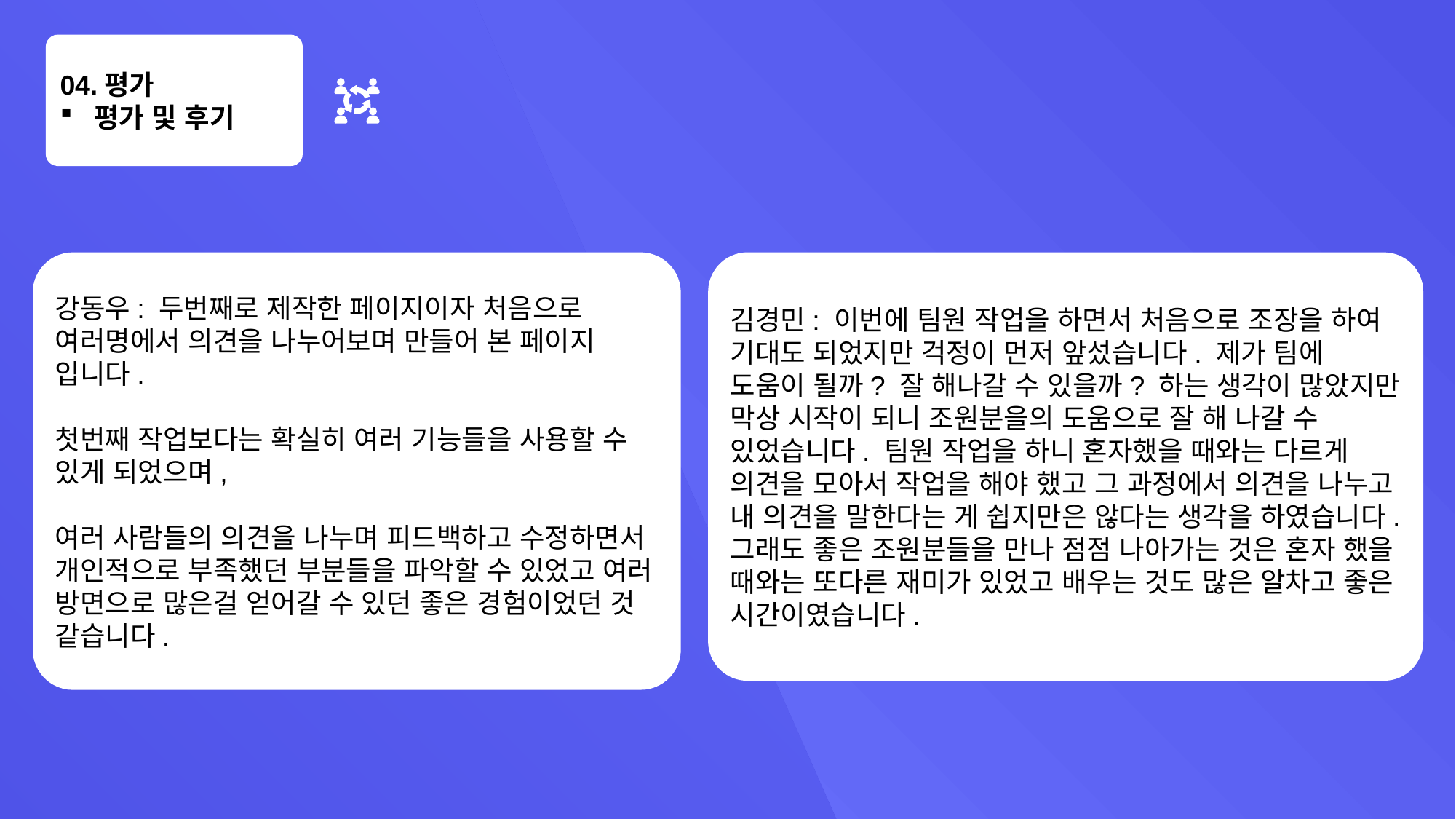

04.평가
평가 및 후기

강동우: 두번째로 제작한 페이지이자 처음으로 여러명에서 의견을 나누어보며 만들어 본 페이지 입니다.

첫번째 작업보다는 확실히 여러 기능들을 사용할 수 있게 되었으며,

여러 사람들의 의견을 나누며 피드백하고 수정하면서 개인적으로 부족했던 부분들을 파악할 수 있었고 여러 방면으로 많은걸 얻어갈 수 있던 좋은 경험이었던 것 같습니다.
김경민: 이번에 팀원 작업을 하면서 처음으로 조장을 하여 기대도 되었지만 걱정이 먼저 앞섰습니다. 제가 팀에 도움이 될까? 잘 해나갈 수 있을까? 하는 생각이 많았지만 막상 시작이 되니 조원분을의 도움으로 잘 해 나갈 수 있었습니다. 팀원 작업을 하니 혼자했을 때와는 다르게 의견을 모아서 작업을 해야 했고 그 과정에서 의견을 나누고 내 의견을 말한다는 게 쉽지만은 않다는 생각을 하였습니다. 그래도 좋은 조원분들을 만나 점점 나아가는 것은 혼자 했을 때와는 또다른 재미가 있었고 배우는 것도 많은 알차고 좋은 시간이였습니다.